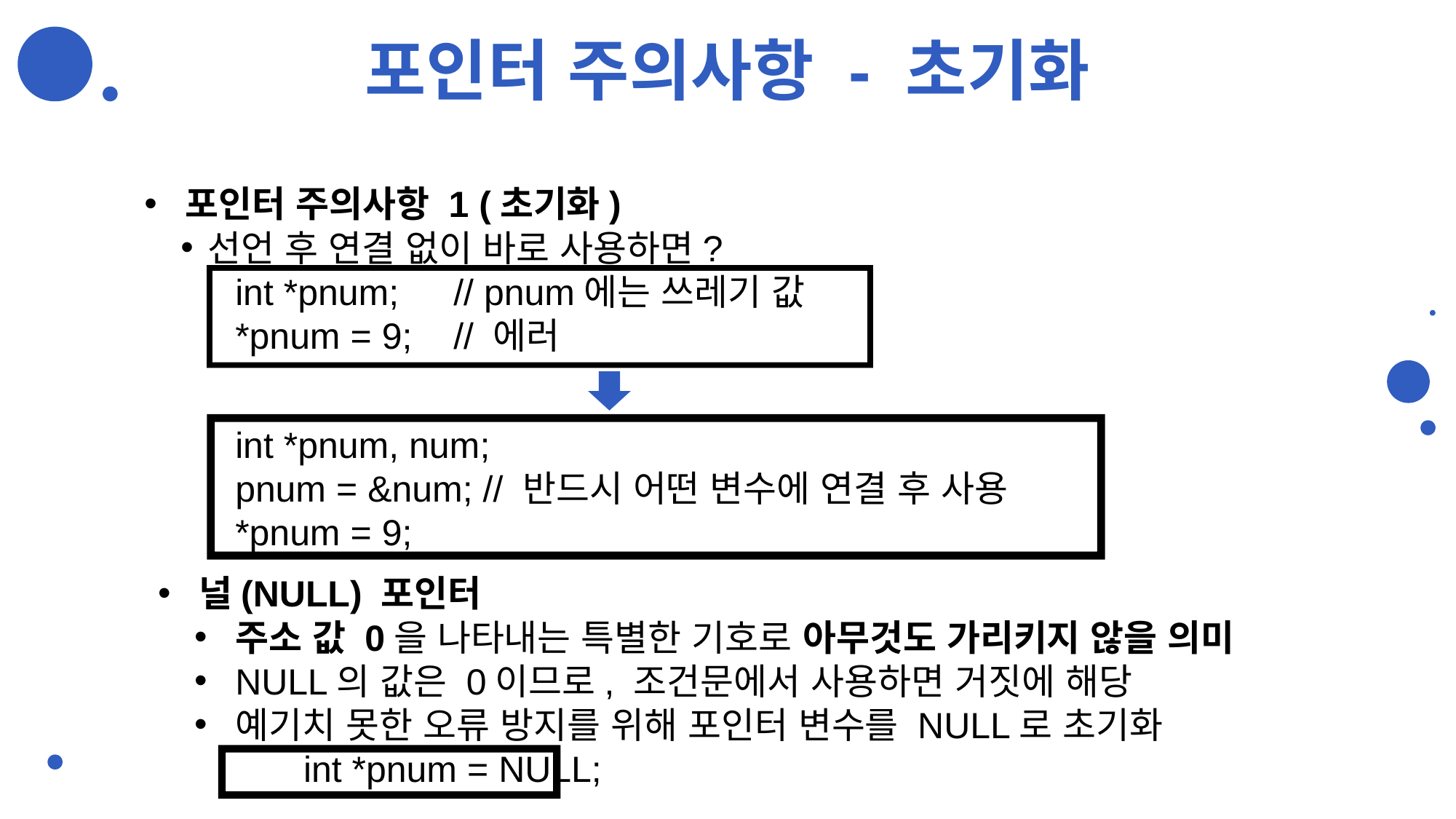

# 포인터 주의사항 - 초기화
포인터 주의사항 1 (초기화)
선언 후 연결 없이 바로 사용하면?
int *pnum;	// pnum에는 쓰레기 값
*pnum = 9; 	// 에러

int *pnum, num;
pnum = &num; // 반드시 어떤 변수에 연결 후 사용
*pnum = 9;

널(NULL) 포인터
주소 값 0을 나타내는 특별한 기호로 아무것도 가리키지 않을 의미
NULL의 값은 0이므로, 조건문에서 사용하면 거짓에 해당
예기치 못한 오류 방지를 위해 포인터 변수를 NULL로 초기화
	int *pnum = NULL;